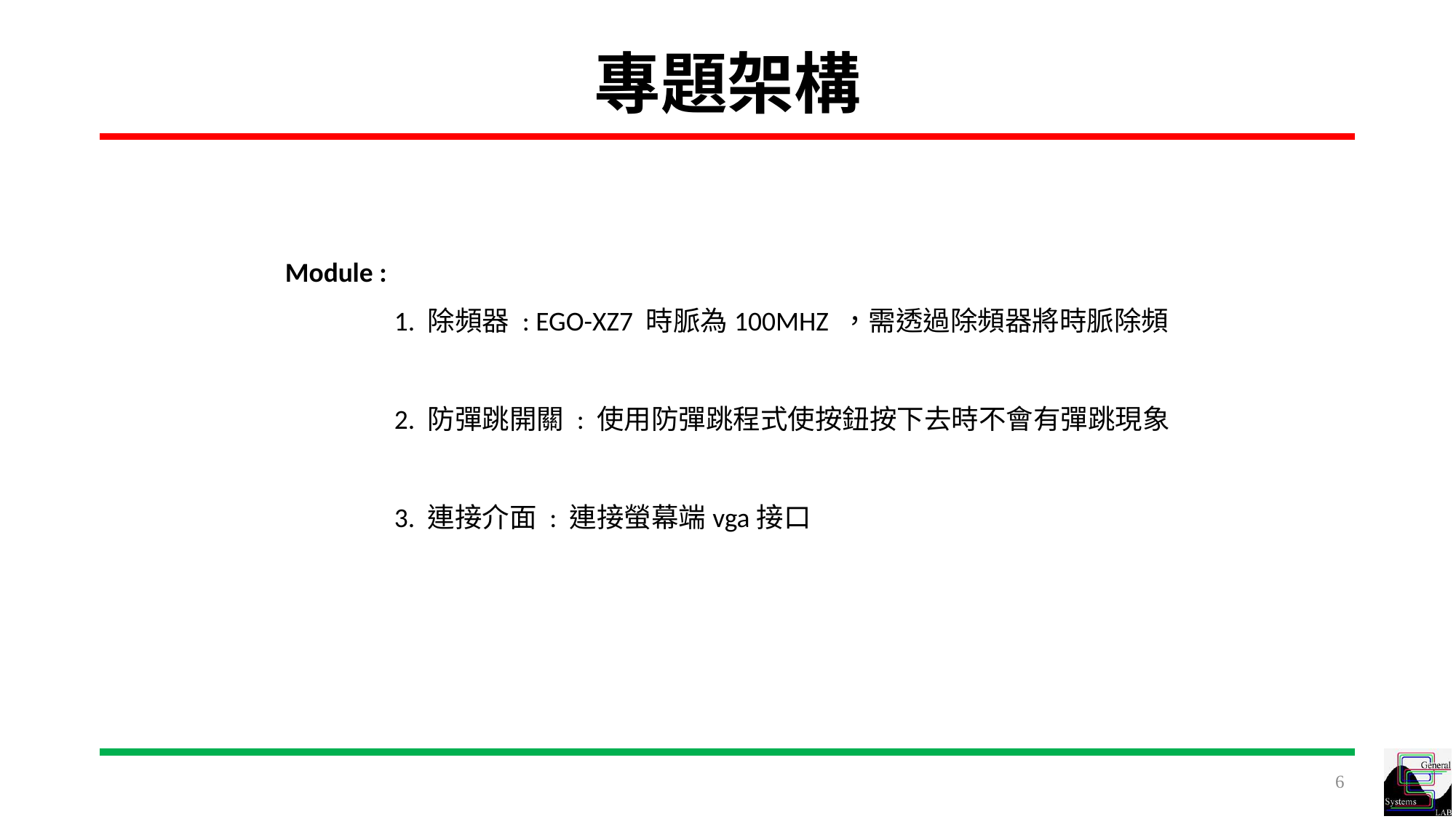

# 專題架構
Module :
	1. 除頻器 : EGO-XZ7 時脈為100MHZ ，需透過除頻器將時脈除頻

2. 防彈跳開關 : 使用防彈跳程式使按鈕按下去時不會有彈跳現象

3. 連接介面 : 連接螢幕端vga接口

6